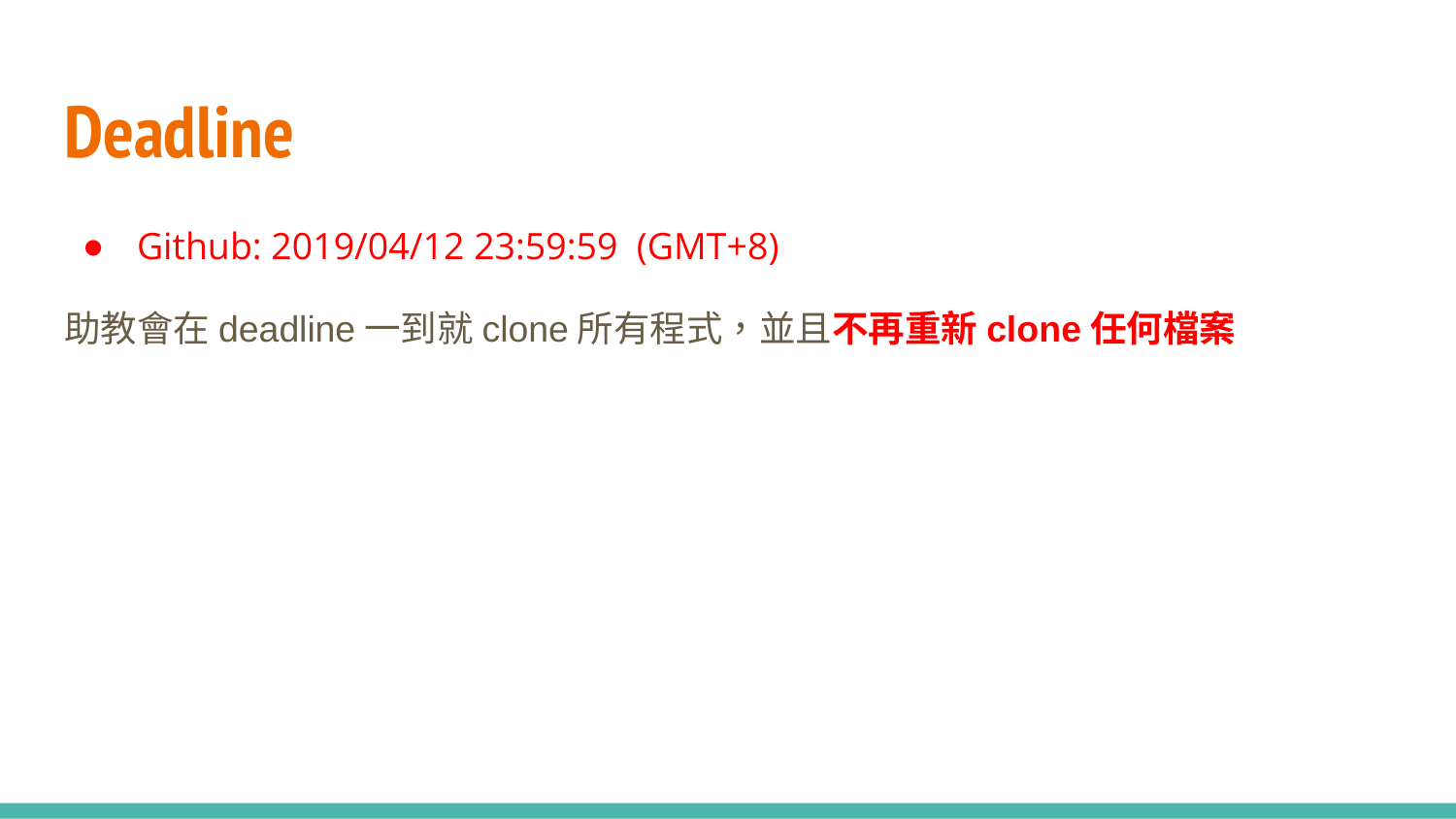

# Deadline
Github: 2019/04/12 23:59:59  (GMT+8)
助教會在deadline一到就clone所有程式，並且不再重新clone任何檔案